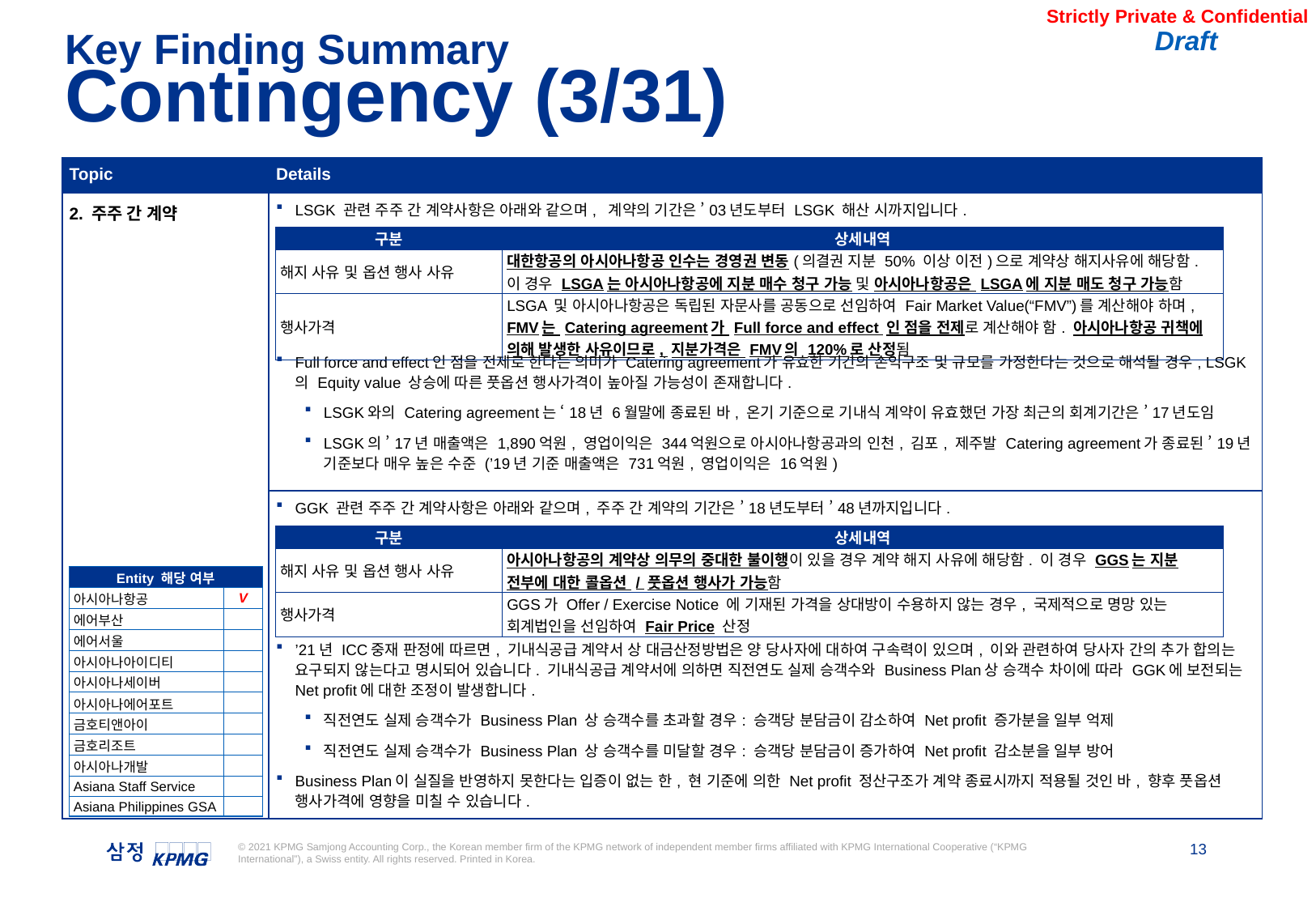

Key Finding Summary
Contingency (3/31)
| Topic | Details |
| --- | --- |
| 2. 주주 간 계약 | LSGK 관련 주주 간 계약사항은 아래와 같으며, 계약의 기간은 ’03년도부터 LSGK 해산 시까지입니다. Full force and effect인 점을 전제로 한다는 의미가 Catering agreement가 유효한 기간의 손익구조 및 규모를 가정한다는 것으로 해석될 경우, LSGK의 Equity value 상승에 따른 풋옵션 행사가격이 높아질 가능성이 존재합니다. LSGK와의 Catering agreement는 ‘18년 6월말에 종료된 바, 온기 기준으로 기내식 계약이 유효했던 가장 최근의 회계기간은 ’17년도임 LSGK의 ’17년 매출액은 1,890억원, 영업이익은 344억원으로 아시아나항공과의 인천, 김포, 제주발 Catering agreement가 종료된 ’19년 기준보다 매우 높은 수준 (’19년 기준 매출액은 731억원, 영업이익은 16억원) |
|  | GGK 관련 주주 간 계약사항은 아래와 같으며, 주주 간 계약의 기간은 ’18년도부터 ’48년까지입니다. ’21년 ICC중재 판정에 따르면, 기내식공급 계약서 상 대금산정방법은 양 당사자에 대하여 구속력이 있으며, 이와 관련하여 당사자 간의 추가 합의는 요구되지 않는다고 명시되어 있습니다. 기내식공급 계약서에 의하면 직전연도 실제 승객수와 Business Plan상 승객수 차이에 따라 GGK에 보전되는 Net profit에 대한 조정이 발생합니다. 직전연도 실제 승객수가 Business Plan 상 승객수를 초과할 경우: 승객당 분담금이 감소하여 Net profit 증가분을 일부 억제 직전연도 실제 승객수가 Business Plan 상 승객수를 미달할 경우: 승객당 분담금이 증가하여 Net profit 감소분을 일부 방어 Business Plan이 실질을 반영하지 못한다는 입증이 없는 한, 현 기준에 의한 Net profit 정산구조가 계약 종료시까지 적용될 것인 바, 향후 풋옵션 행사가격에 영향을 미칠 수 있습니다. |
| 구분 | 상세내역 |
| --- | --- |
| 해지 사유 및 옵션 행사 사유 | 대한항공의 아시아나항공 인수는 경영권 변동(의결권 지분 50% 이상 이전)으로 계약상 해지사유에 해당함. 이 경우 LSGA는 아시아나항공에 지분 매수 청구 가능 및 아시아나항공은 LSGA에 지분 매도 청구 가능함 |
| 행사가격 | LSGA 및 아시아나항공은 독립된 자문사를 공동으로 선임하여 Fair Market Value(“FMV”)를 계산해야 하며, FMV는 Catering agreement가 Full force and effect 인 점을 전제로 계산해야 함. 아시아나항공 귀책에 의해 발생한 사유이므로, 지분가격은 FMV의 120%로 산정됨 |
| 구분 | 상세내역 |
| --- | --- |
| 해지 사유 및 옵션 행사 사유 | 아시아나항공의 계약상 의무의 중대한 불이행이 있을 경우 계약 해지 사유에 해당함. 이 경우 GGS는 지분 전부에 대한 콜옵션 / 풋옵션 행사가 가능함 |
| 행사가격 | GGS가 Offer / Exercise Notice 에 기재된 가격을 상대방이 수용하지 않는 경우, 국제적으로 명망 있는 회계법인을 선임하여 Fair Price 산정 |
| Entity 해당 여부 |  |
| --- | --- |
| 아시아나항공 | V |
| 에어부산 |  |
| 에어서울 |  |
| 아시아나아이디티 |  |
| 아시아나세이버 |  |
| 아시아나에어포트 |  |
| 금호티앤아이 |  |
| 금호리조트 |  |
| 아시아나개발 |  |
| Asiana Staff Service |  |
| Asiana Philippines GSA |  |